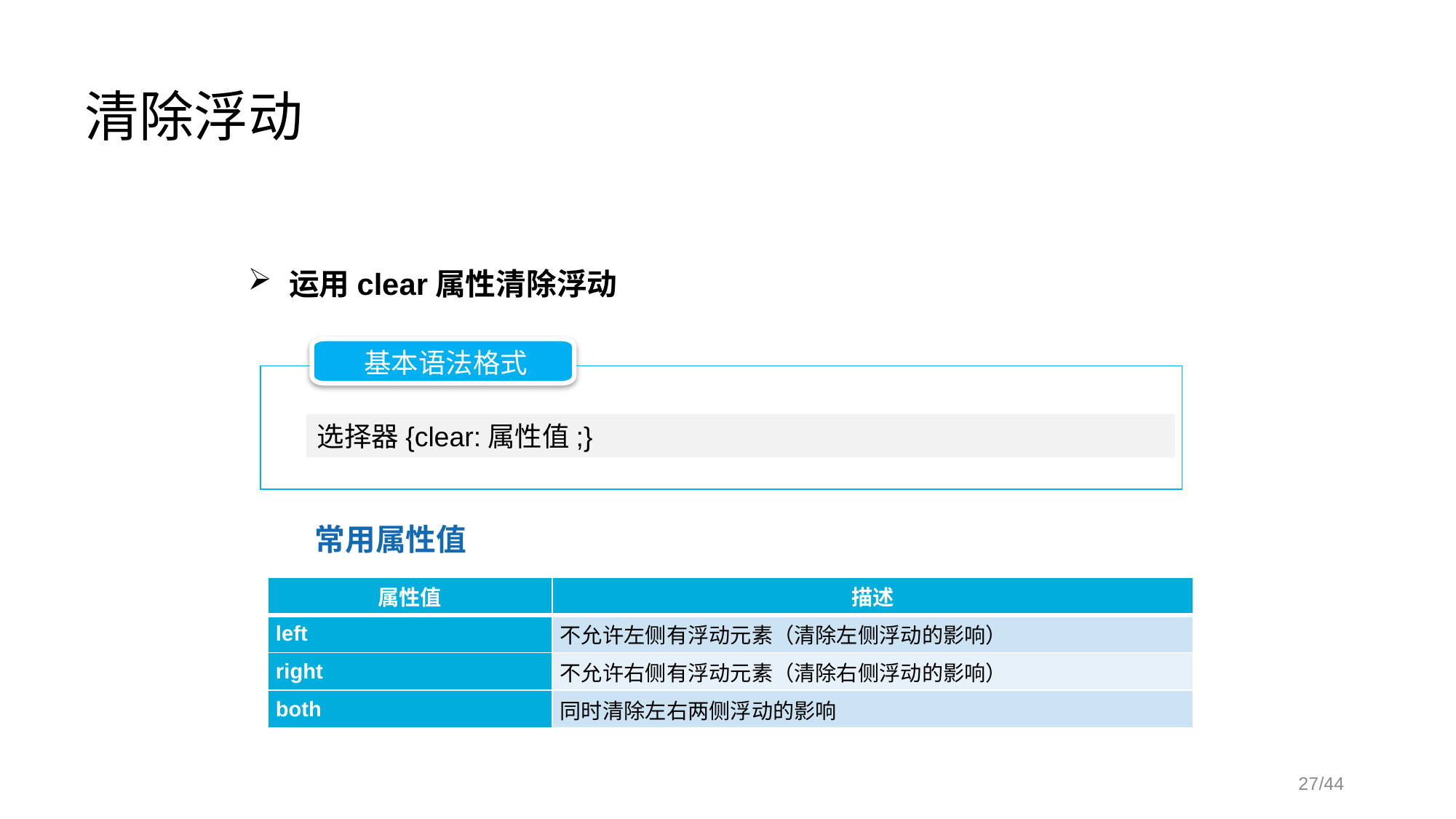

清除浮动
运用clear属性清除浮动

基本语法格式
选择器{clear:属性值;}
常用属性值
| 属性值 | 描述 |
| --- | --- |
| left | 不允许左侧有浮动元素（清除左侧浮动的影响） |
| right | 不允许右侧有浮动元素（清除右侧浮动的影响） |
| both | 同时清除左右两侧浮动的影响 |
27/44